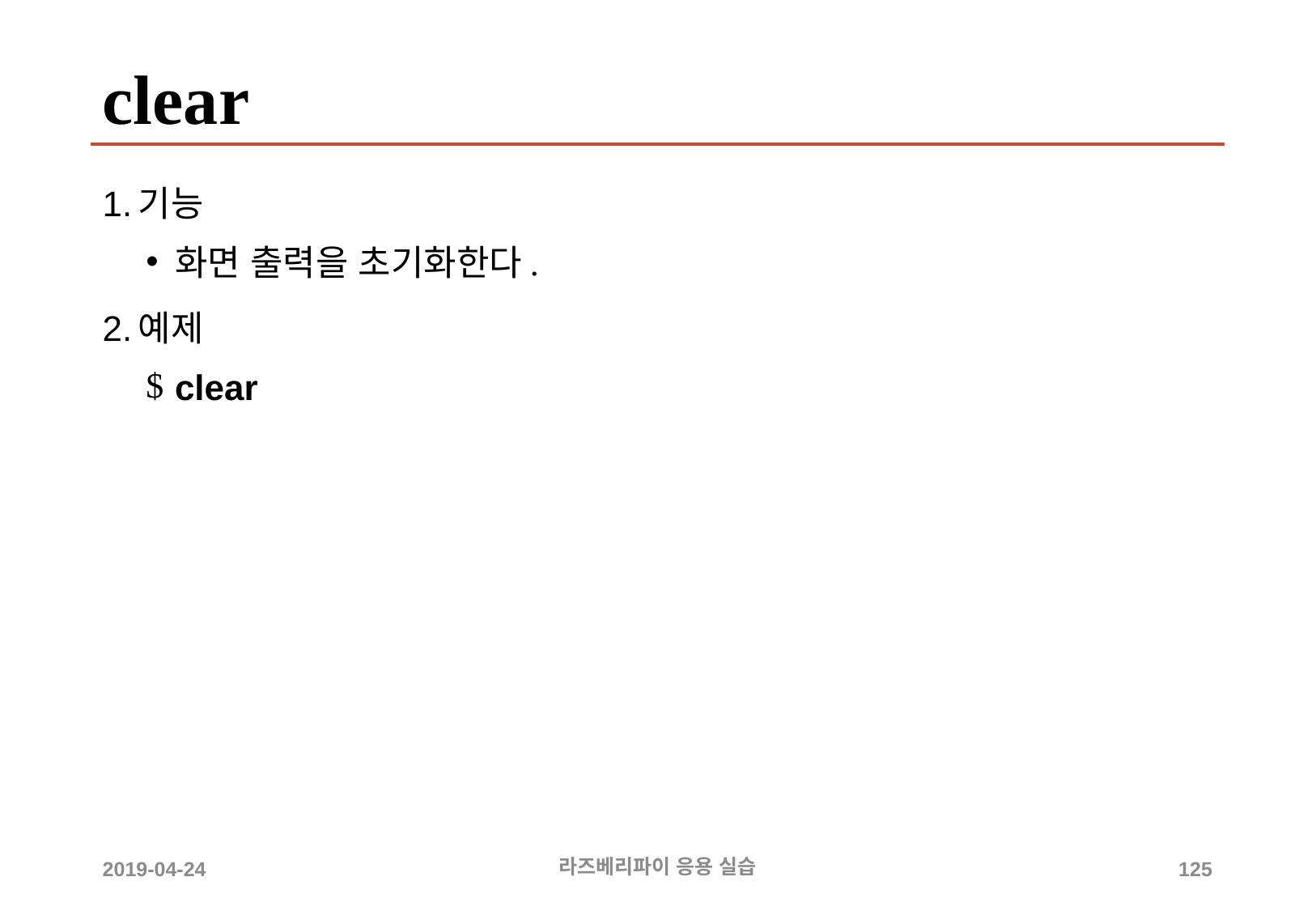

# clear
기능
화면 출력을 초기화한다.
예제
clear

2019-04-24
라즈베리파이 응용 실습
125